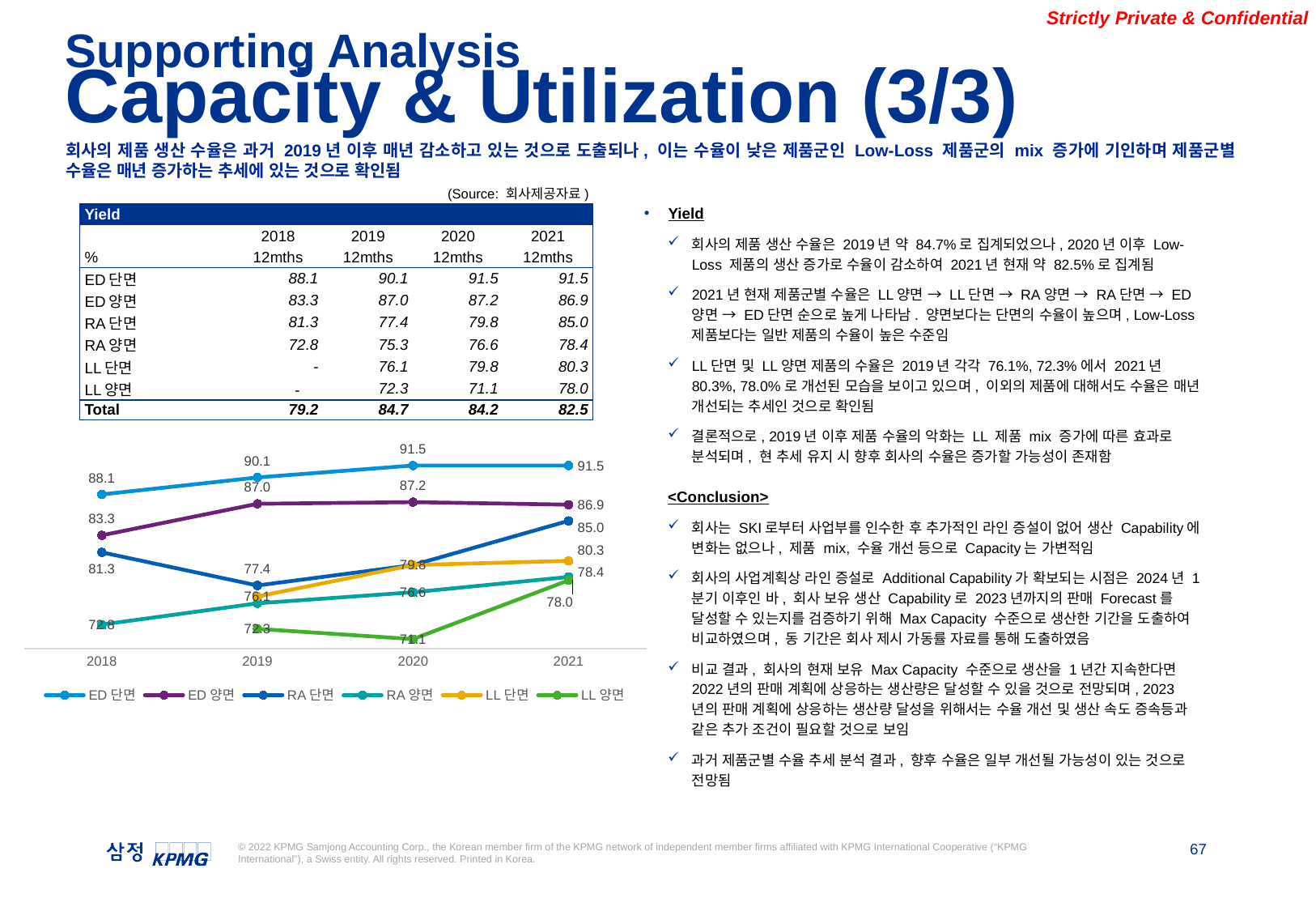

Supporting Analysis
Capacity & Utilization (3/3)
회사의 제품 생산 수율은 과거 2019년 이후 매년 감소하고 있는 것으로 도출되나, 이는 수율이 낮은 제품군인 Low-Loss 제품군의 mix 증가에 기인하며 제품군별 수율은 매년 증가하는 추세에 있는 것으로 확인됨
(Source: 회사제공자료)
Yield
회사의 제품 생산 수율은 2019년 약 84.7%로 집계되었으나, 2020년 이후 Low-Loss 제품의 생산 증가로 수율이 감소하여 2021년 현재 약 82.5%로 집계됨
2021년 현재 제품군별 수율은 LL양면 → LL단면 → RA양면 → RA단면 → ED양면 → ED단면 순으로 높게 나타남. 양면보다는 단면의 수율이 높으며, Low-Loss 제품보다는 일반 제품의 수율이 높은 수준임
LL단면 및 LL양면 제품의 수율은 2019년 각각 76.1%, 72.3%에서 2021년 80.3%, 78.0%로 개선된 모습을 보이고 있으며, 이외의 제품에 대해서도 수율은 매년 개선되는 추세인 것으로 확인됨
결론적으로, 2019년 이후 제품 수율의 악화는 LL 제품 mix 증가에 따른 효과로 분석되며, 현 추세 유지 시 향후 회사의 수율은 증가할 가능성이 존재함

<Conclusion>
회사는 SKI로부터 사업부를 인수한 후 추가적인 라인 증설이 없어 생산 Capability에 변화는 없으나, 제품 mix, 수율 개선 등으로 Capacity는 가변적임
회사의 사업계획상 라인 증설로 Additional Capability가 확보되는 시점은 2024년 1분기 이후인 바, 회사 보유 생산 Capability로 2023년까지의 판매 Forecast를 달성할 수 있는지를 검증하기 위해 Max Capacity 수준으로 생산한 기간을 도출하여 비교하였으며, 동 기간은 회사 제시 가동률 자료를 통해 도출하였음
비교 결과, 회사의 현재 보유 Max Capacity 수준으로 생산을 1년간 지속한다면 2022년의 판매 계획에 상응하는 생산량은 달성할 수 있을 것으로 전망되며, 2023년의 판매 계획에 상응하는 생산량 달성을 위해서는 수율 개선 및 생산 속도 증속등과 같은 추가 조건이 필요할 것으로 보임
과거 제품군별 수율 추세 분석 결과, 향후 수율은 일부 개선될 가능성이 있는 것으로 전망됨

| Yield |  |  |  |  |
| --- | --- | --- | --- | --- |
|  | 2018 | 2019 | 2020 | 2021 |
| % | 12mths | 12mths | 12mths | 12mths |
| ED단면 | 88.1 | 90.1 | 91.5 | 91.5 |
| ED양면 | 83.3 | 87.0 | 87.2 | 86.9 |
| RA단면 | 81.3 | 77.4 | 79.8 | 85.0 |
| RA양면 | 72.8 | 75.3 | 76.6 | 78.4 |
| LL단면 | - | 76.1 | 79.8 | 80.3 |
| LL양면 | - | 72.3 | 71.1 | 78.0 |
| Total | 79.2 | 84.7 | 84.2 | 82.5 |

### Chart

| Category | ED단면 | ED양면 | RA단면 | RA양면 | LL단면 | LL양면 |
|---|---|---|---|---|---|---|
| 2018 | 88.1 | 83.3 | 81.3 | 72.8 | None | None |
| 2019 | 90.1 | 87.0 | 77.4 | 75.3 | 76.1 | 72.3 |
| 2020 | 91.5 | 87.2 | 79.8 | 76.6 | 79.8 | 71.1 |
| 2021 | 91.5 | 86.9 | 85.0 | 78.4 | 80.3 | 78.0 |